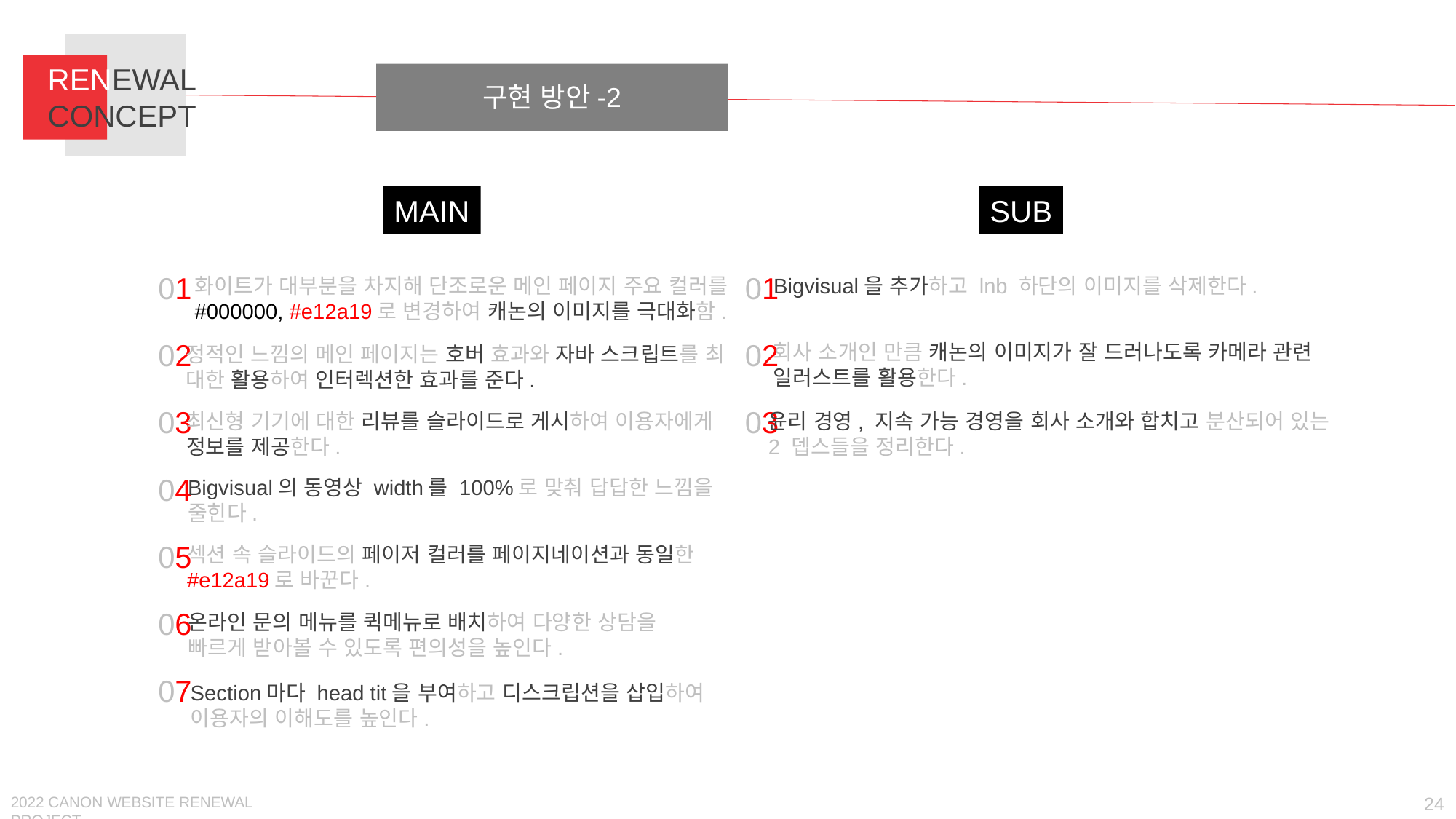

RENEWAL
CONCEPT

구현 방안-2
MAIN
SUB
01
01
화이트가 대부분을 차지해 단조로운 메인 페이지 주요 컬러를
#000000, #e12a19로 변경하여 캐논의 이미지를 극대화함.
Bigvisual을 추가하고 lnb 하단의 이미지를 삭제한다.
02
02
회사 소개인 만큼 캐논의 이미지가 잘 드러나도록 카메라 관련
일러스트를 활용한다.
정적인 느낌의 메인 페이지는 호버 효과와 자바 스크립트를 최
대한 활용하여 인터렉션한 효과를 준다.
03
03
최신형 기기에 대한 리뷰를 슬라이드로 게시하여 이용자에게
정보를 제공한다.
윤리 경영, 지속 가능 경영을 회사 소개와 합치고 분산되어 있는
2 뎁스들을 정리한다.
04
Bigvisual의 동영상 width를 100%로 맞춰 답답한 느낌을
줄힌다.
05
섹션 속 슬라이드의 페이저 컬러를 페이지네이션과 동일한
#e12a19로 바꾼다.
06
온라인 문의 메뉴를 퀵메뉴로 배치하여 다양한 상담을
빠르게 받아볼 수 있도록 편의성을 높인다.
07
Section마다 head tit을 부여하고 디스크립션을 삽입하여
이용자의 이해도를 높인다.
24